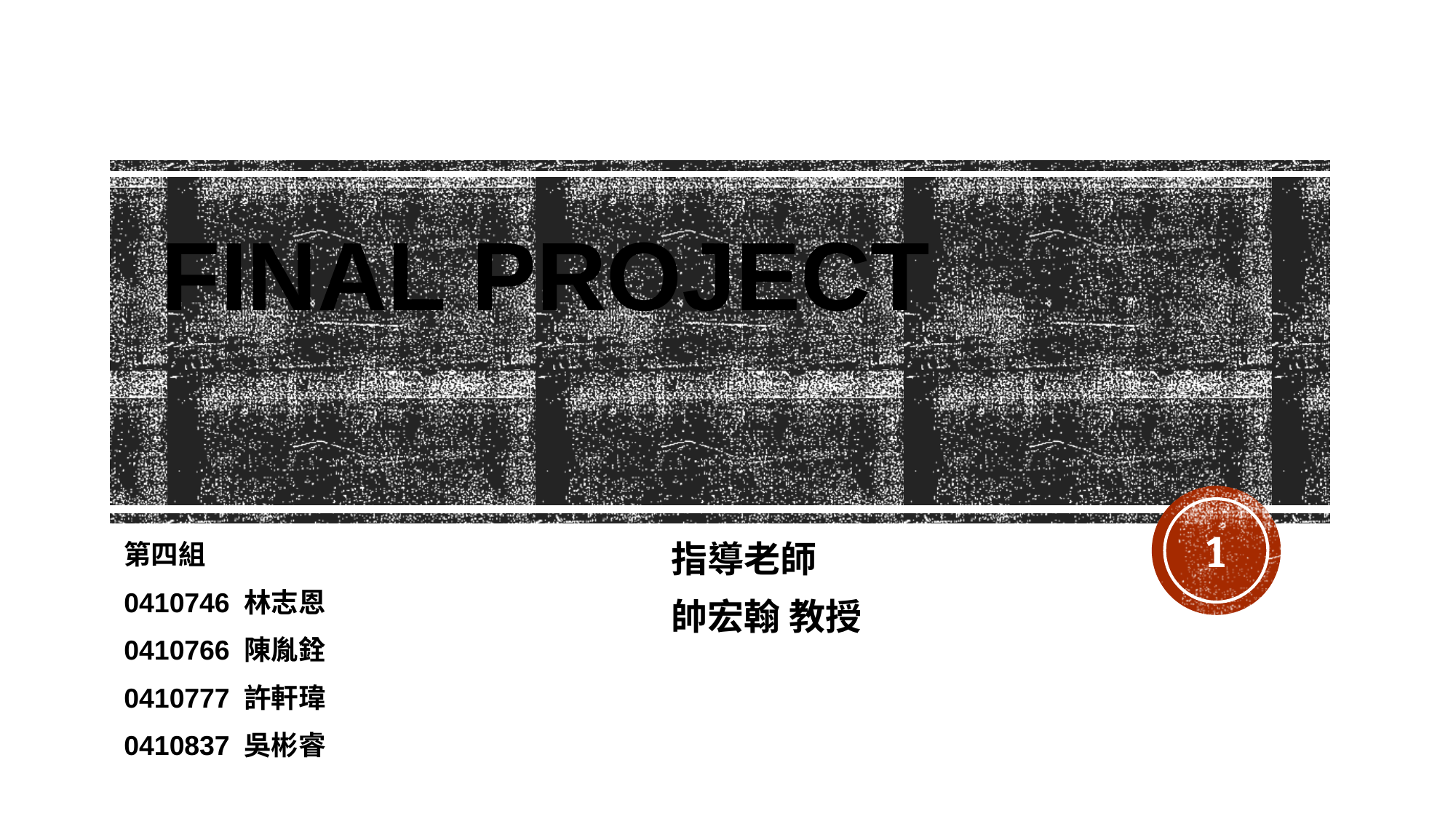

# Final Project
1
第四組
0410746 林志恩
0410766 陳胤銓
0410777 許軒瑋
0410837 吳彬睿
指導老師
帥宏翰 教授